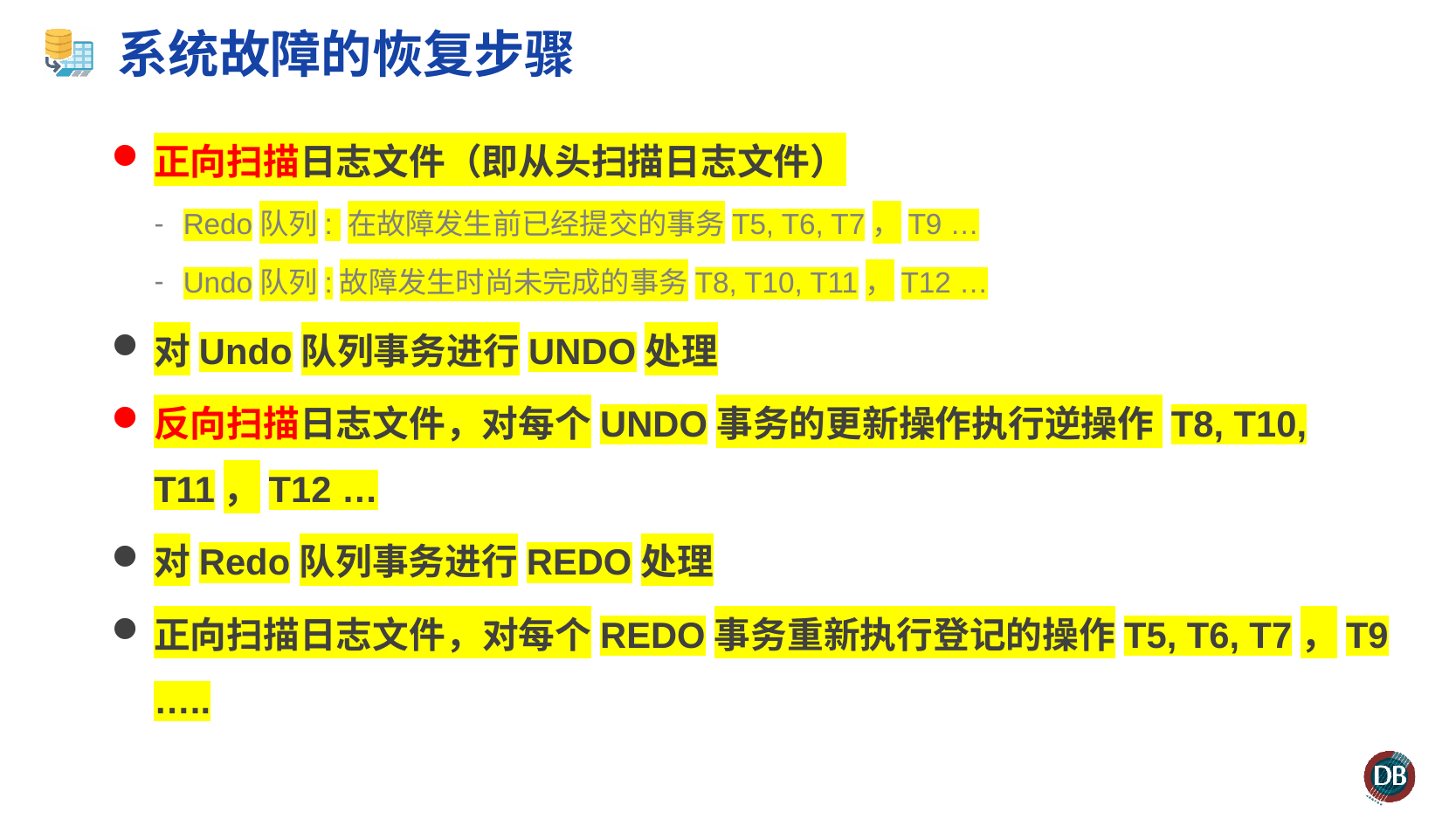

# 系统故障的恢复步骤
正向扫描日志文件（即从头扫描日志文件）
Redo队列: 在故障发生前已经提交的事务T5, T6, T7，T9 …
Undo队列:故障发生时尚未完成的事务T8, T10, T11，T12 …
对Undo队列事务进行UNDO处理
反向扫描日志文件，对每个UNDO事务的更新操作执行逆操作 T8, T10, T11，T12 …
对Redo队列事务进行REDO处理
正向扫描日志文件，对每个REDO事务重新执行登记的操作T5, T6, T7，T9 …..